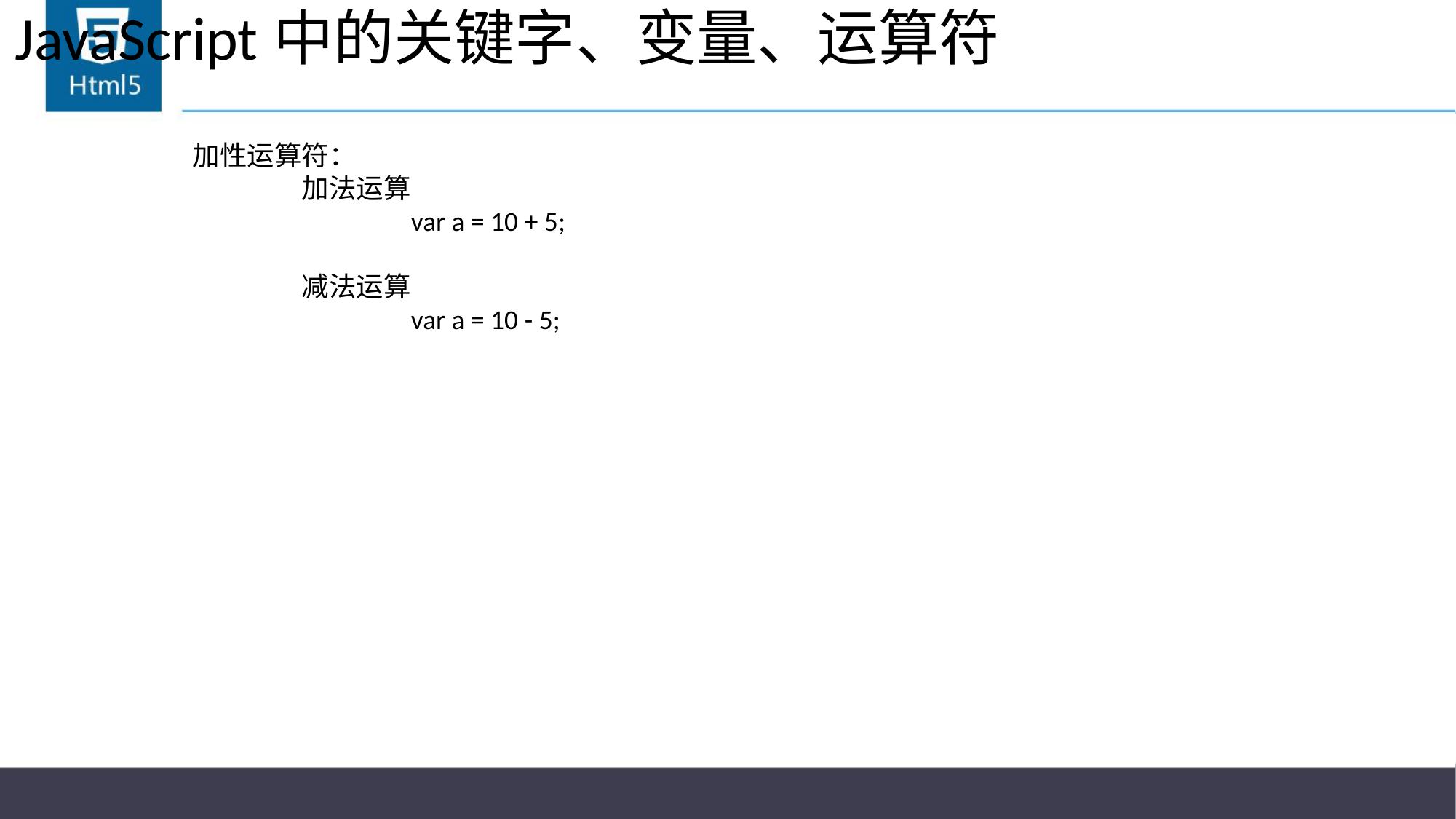

# JavaScript中的关键字、变量、运算符
加性运算符：
	加法运算
		var a = 10 + 5;

	减法运算
		var a = 10 - 5;